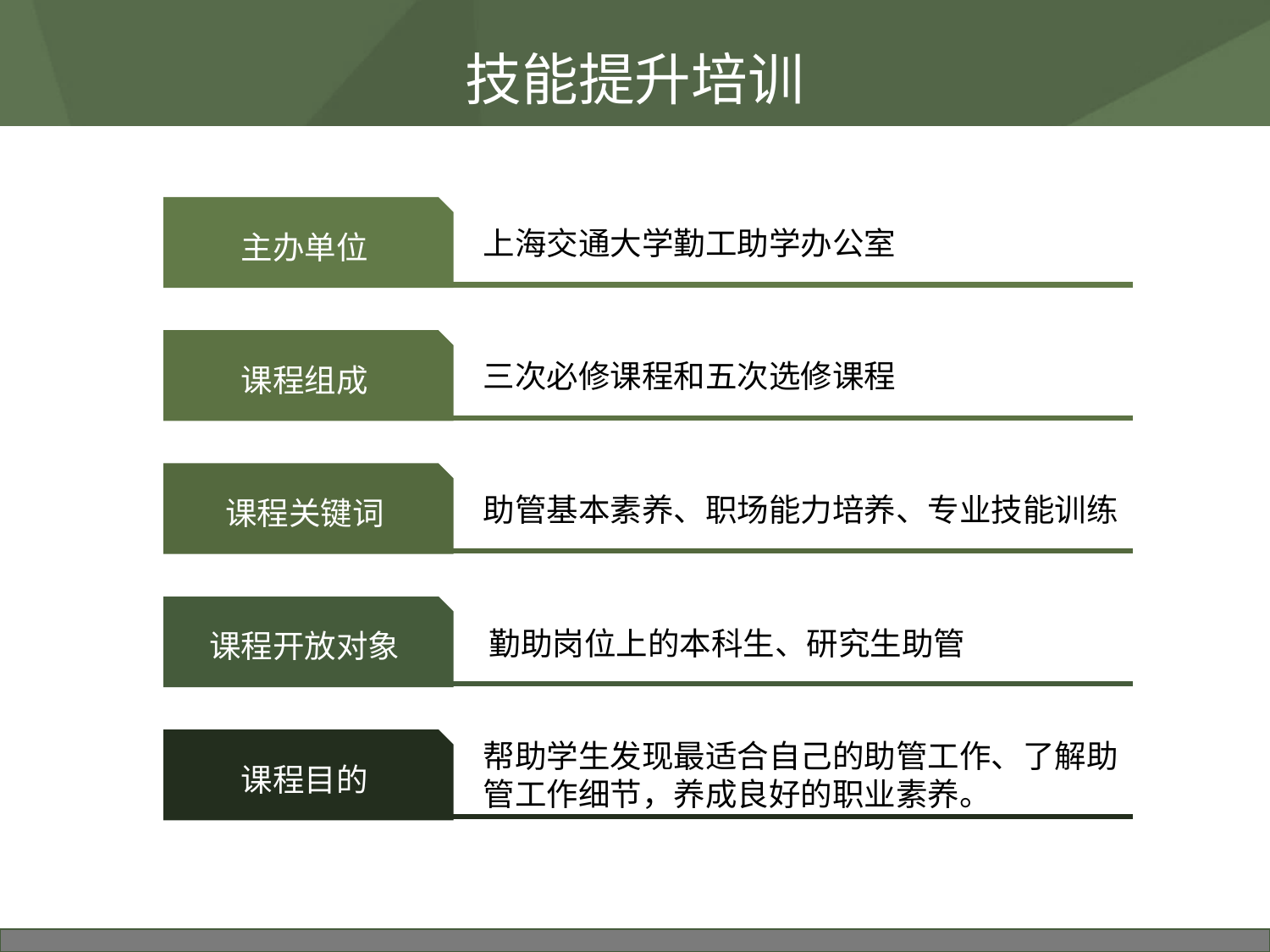

技能提升培训
主办单位
上海交通大学勤工助学办公室
课程组成
三次必修课程和五次选修课程
课程关键词
助管基本素养、职场能力培养、专业技能训练
课程开放对象
勤助岗位上的本科生、研究生助管
课程目的
帮助学生发现最适合自己的助管工作、了解助管工作细节，养成良好的职业素养。